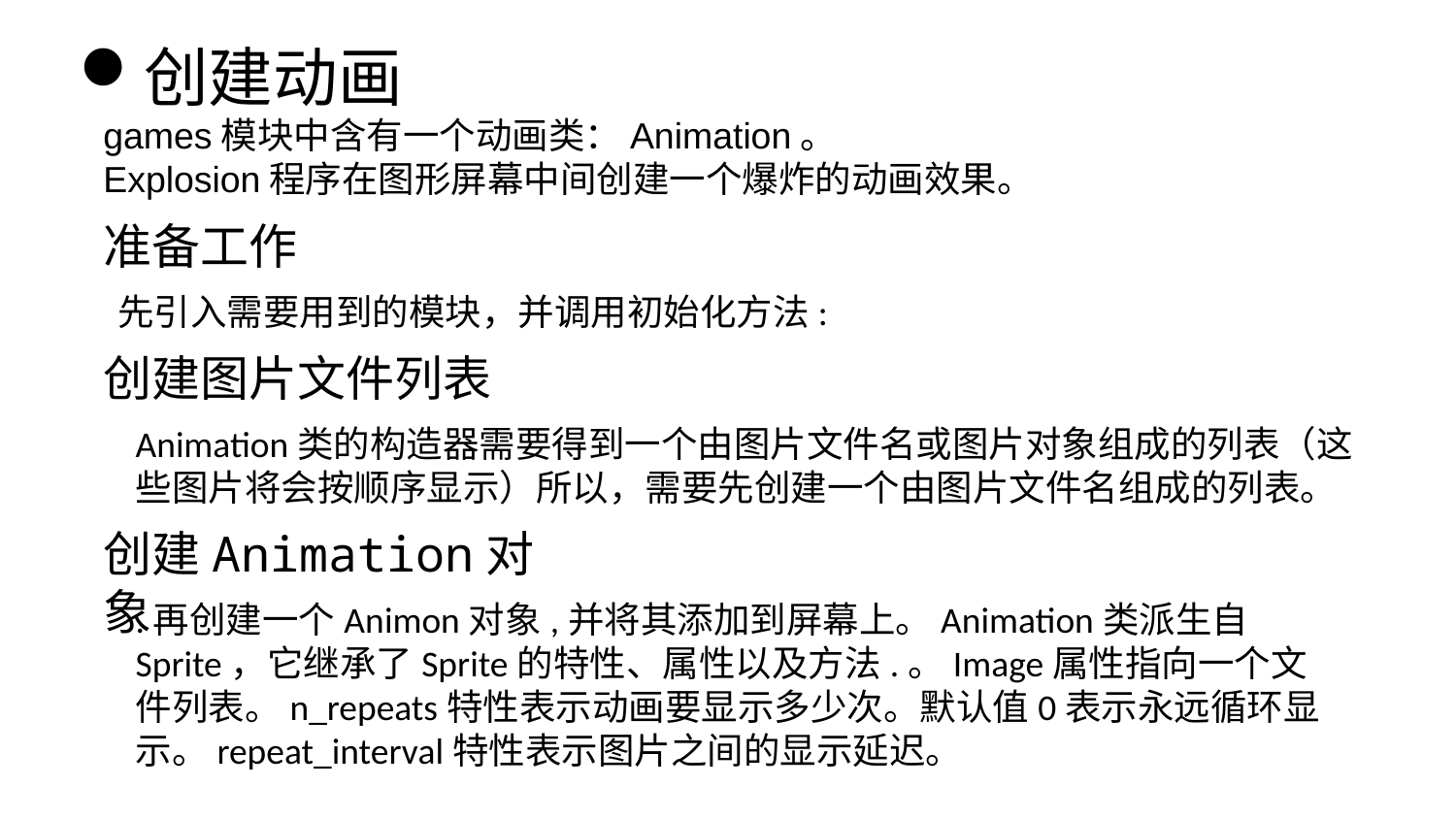

创建动画
games模块中含有一个动画类：Animation。
Explosion程序在图形屏幕中间创建一个爆炸的动画效果。
准备工作
先引入需要用到的模块，并调用初始化方法:
创建图片文件列表
Animation类的构造器需要得到一个由图片文件名或图片对象组成的列表（这些图片将会按顺序显示）所以，需要先创建一个由图片文件名组成的列表。
创建Animation对象
.再创建一个Animon对象,并将其添加到屏幕上。Animation类派生自Sprite，它继承了Sprite的特性、属性以及方法.。Image属性指向一个文件列表。n_repeats特性表示动画要显示多少次。默认值0表示永远循环显示。repeat_interval特性表示图片之间的显示延迟。
7